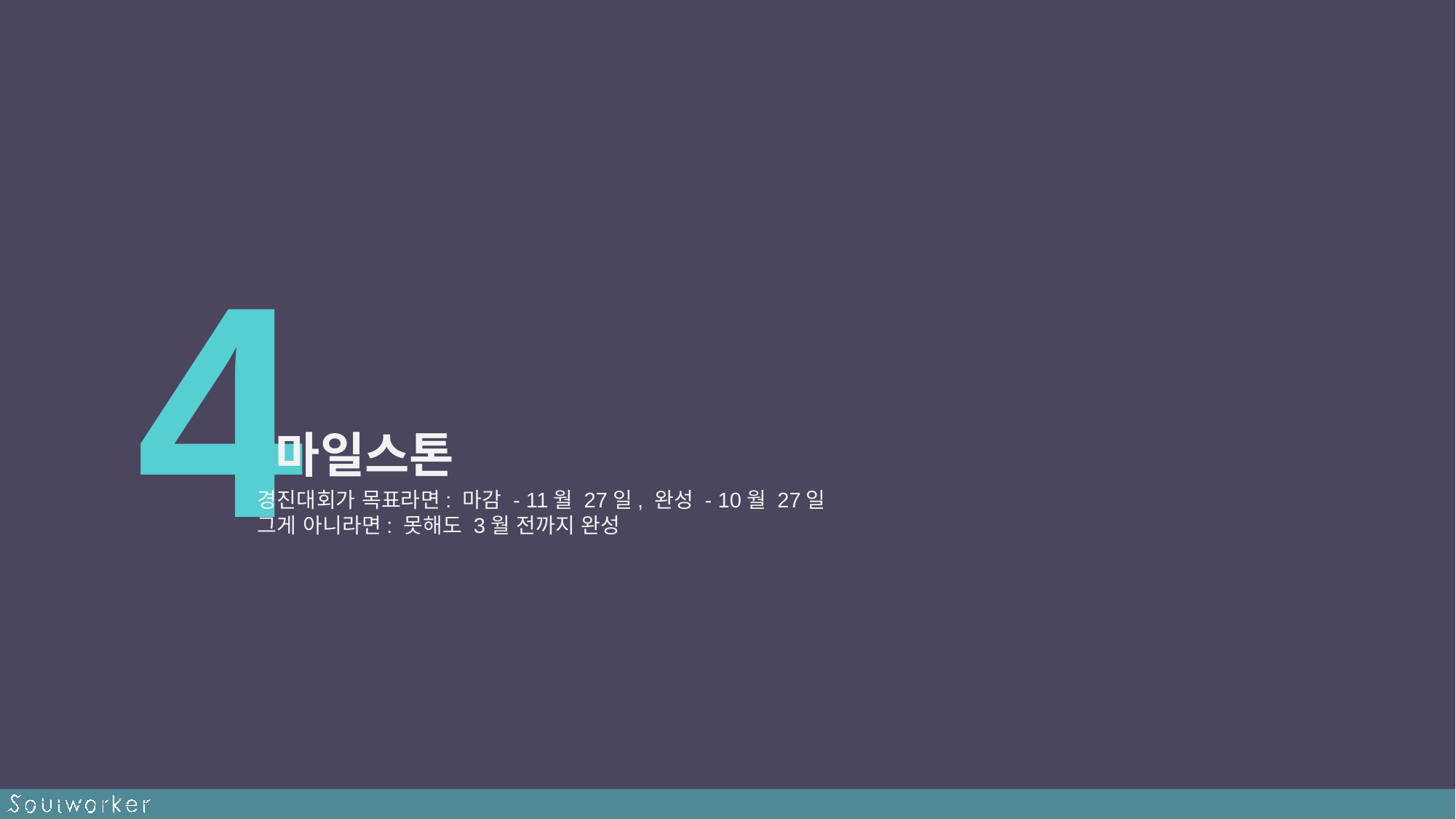

4
마일스톤
경진대회가 목표라면: 마감 - 11월 27일, 완성 - 10월 27일
그게 아니라면: 못해도 3월 전까지 완성